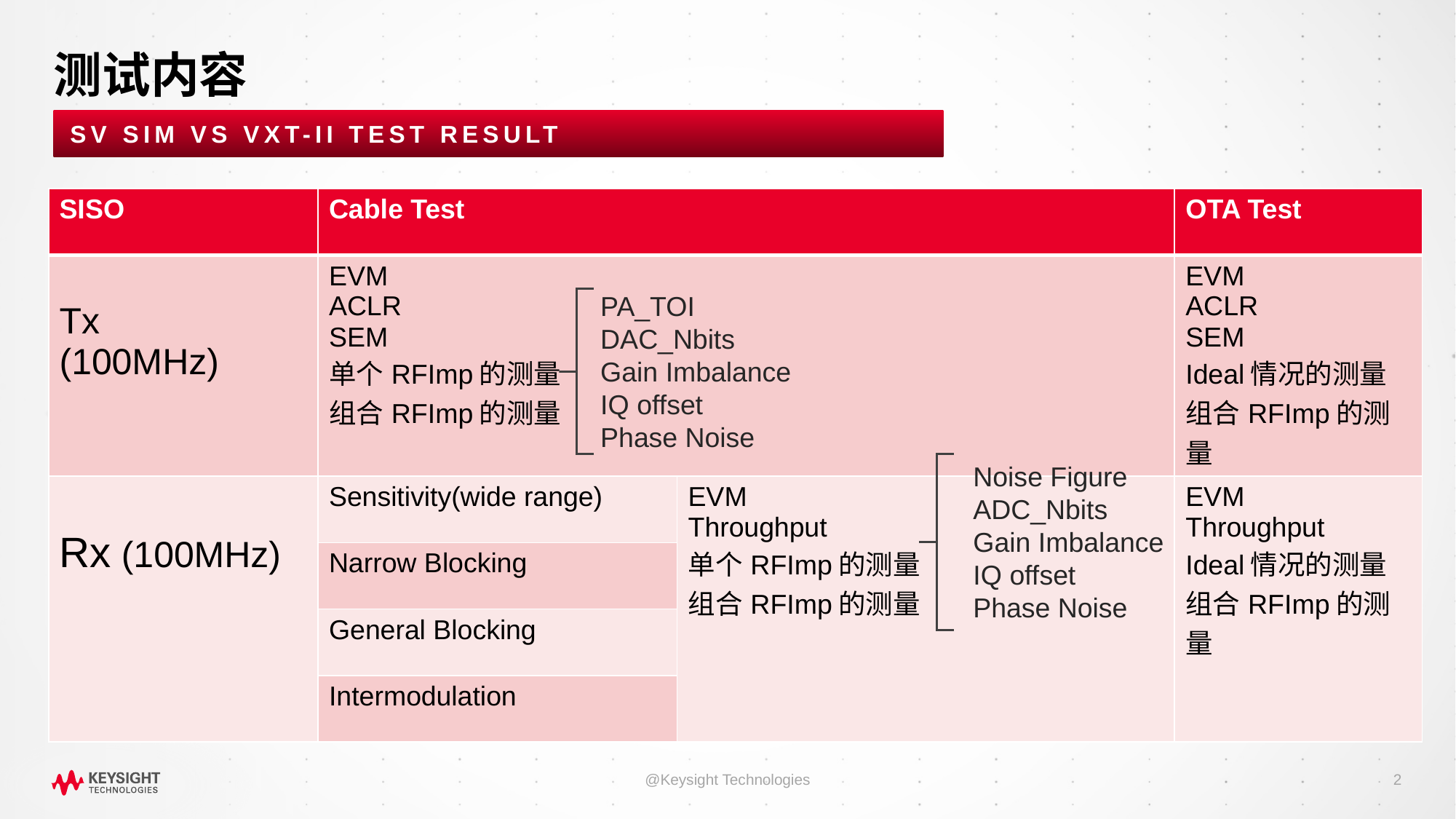

# 测试内容
SV Sim vs VXT-II test result
| SISO | Cable Test |  | OTA Test |
| --- | --- | --- | --- |
| Tx (100MHz) | EVM ACLR SEM 单个RFImp的测量 组合RFImp的测量 |  | EVM ACLR SEM Ideal情况的测量 组合RFImp的测量 |
| Rx (100MHz) | Sensitivity(wide range) | EVM Throughput 单个RFImp的测量 组合RFImp的测量 | EVM Throughput Ideal情况的测量 组合RFImp的测量 |
|  | Narrow Blocking |  |  |
|  | General Blocking |  |  |
|  | Intermodulation |  |  |
PA_TOI
DAC_Nbits
Gain Imbalance
IQ offset
Phase Noise

Noise Figure
ADC_Nbits
Gain Imbalance
IQ offset
Phase Noise
@Keysight Technologies